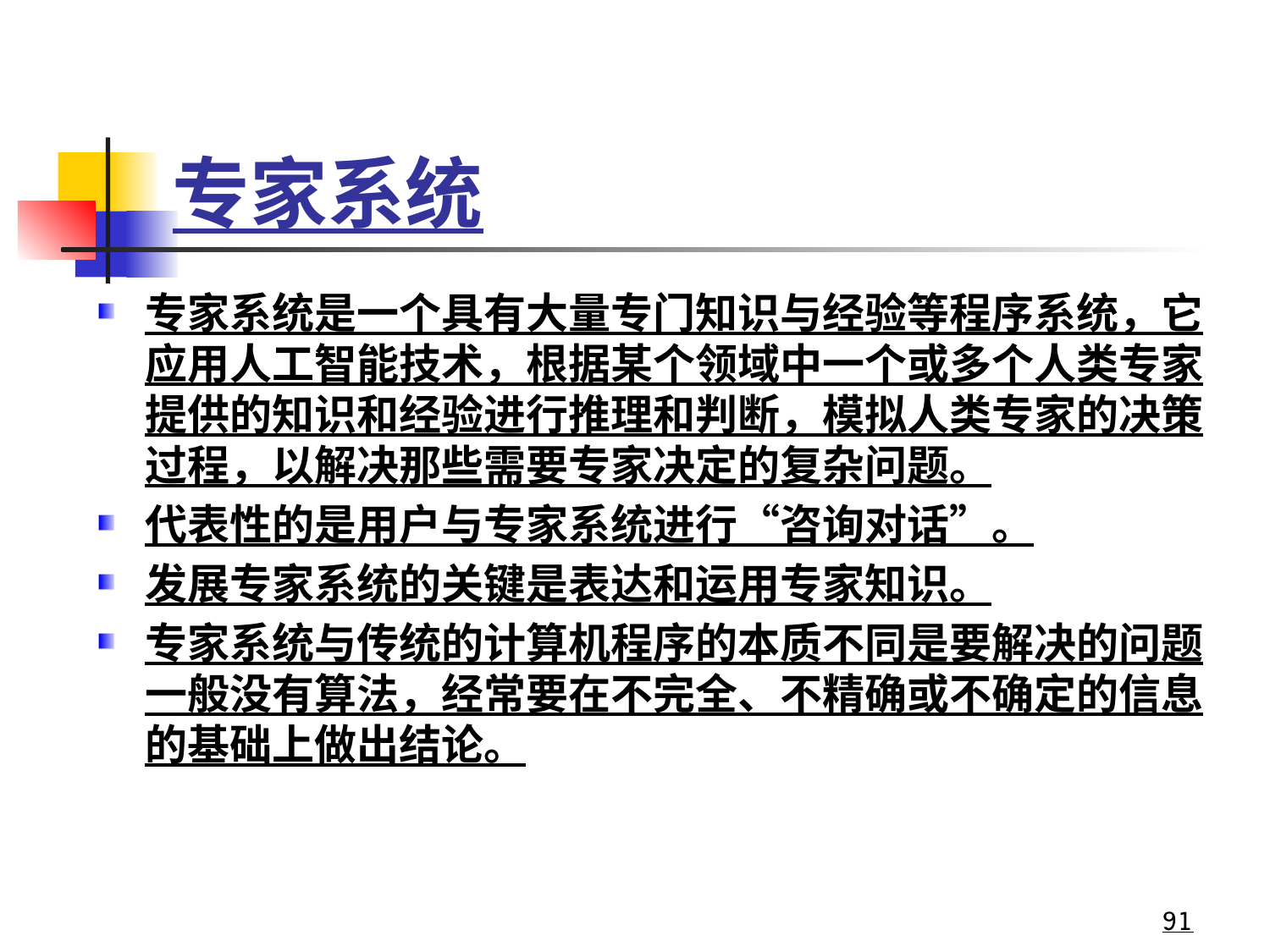

# 专家系统
专家系统是一个具有大量专门知识与经验等程序系统，它应用人工智能技术，根据某个领域中一个或多个人类专家提供的知识和经验进行推理和判断，模拟人类专家的决策过程，以解决那些需要专家决定的复杂问题。
代表性的是用户与专家系统进行“咨询对话”。
发展专家系统的关键是表达和运用专家知识。
专家系统与传统的计算机程序的本质不同是要解决的问题一般没有算法，经常要在不完全、不精确或不确定的信息的基础上做出结论。
91